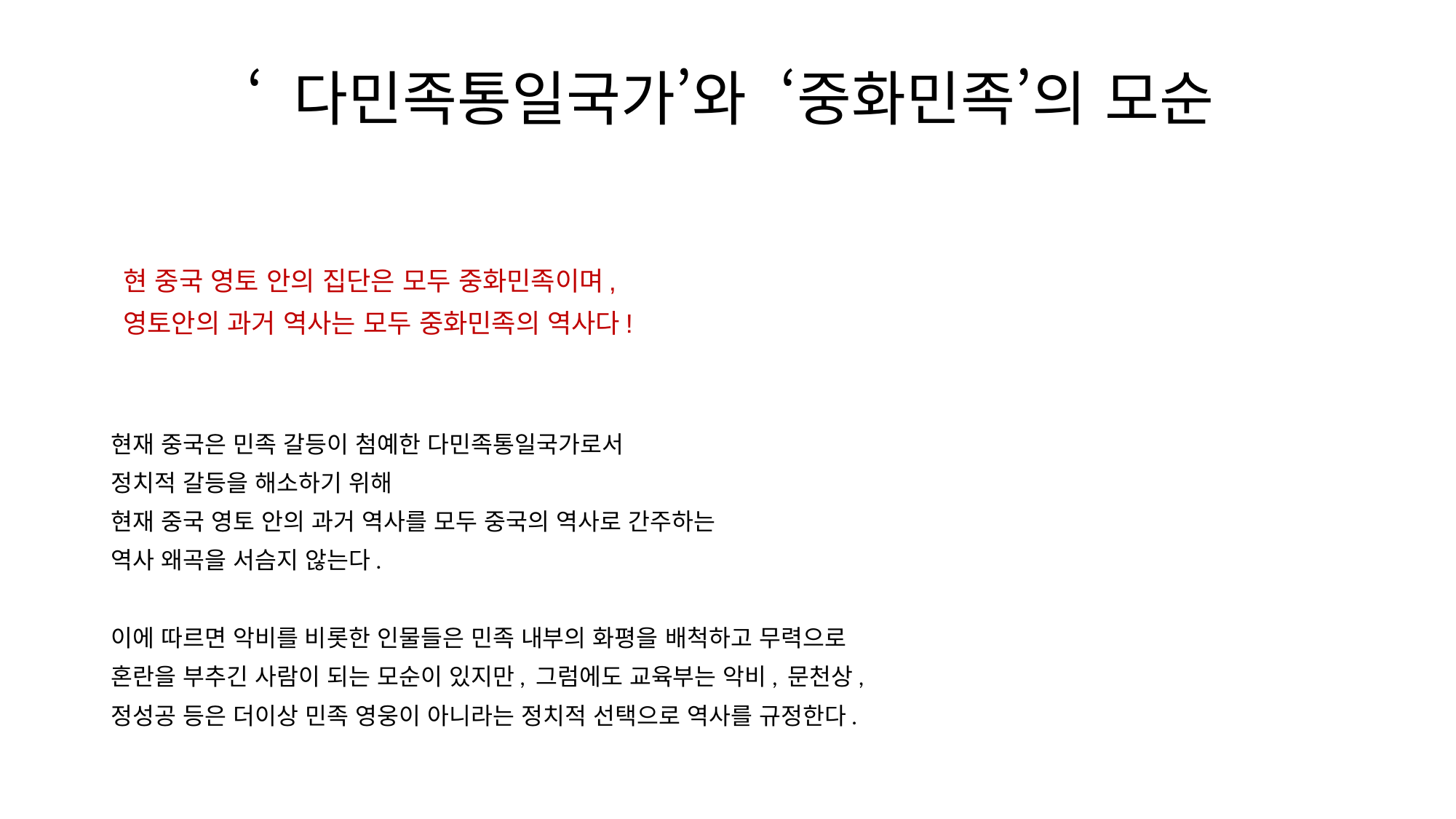

# ‘ 다민족통일국가’와  ‘중화민족’의 모순

	현 중국 영토 안의 집단은 모두 중화민족이며,
	영토안의 과거 역사는 모두 중화민족의 역사다!

현재 중국은 민족 갈등이 첨예한 다민족통일국가로서
정치적 갈등을 해소하기 위해
현재 중국 영토 안의 과거 역사를 모두 중국의 역사로 간주하는
역사 왜곡을 서슴지 않는다.

이에 따르면 악비를 비롯한 인물들은 민족 내부의 화평을 배척하고 무력으로
혼란을 부추긴 사람이 되는 모순이 있지만, 그럼에도 교육부는 악비, 문천상,
정성공 등은 더이상 민족 영웅이 아니라는 정치적 선택으로 역사를 규정한다.